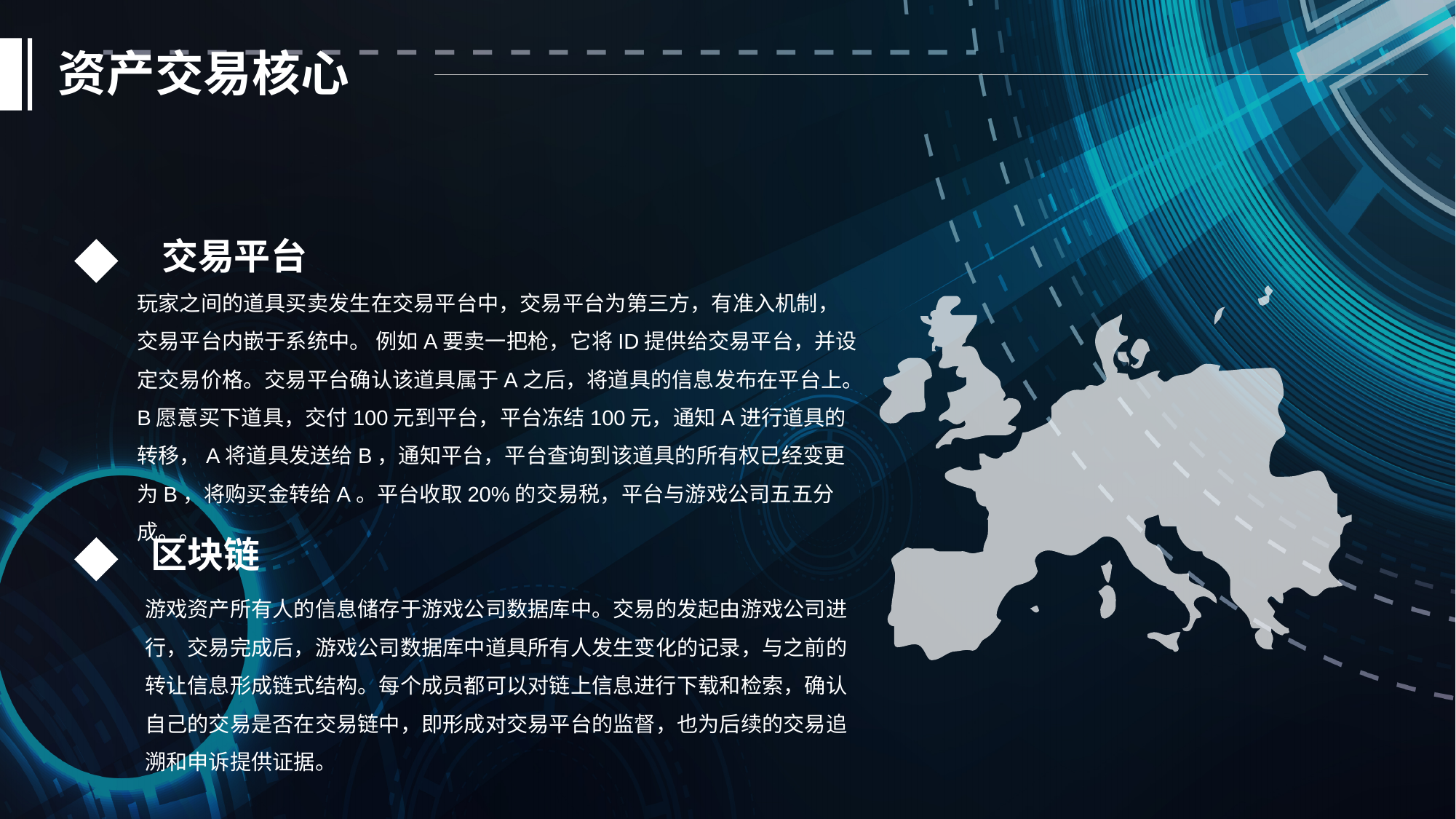

资产交易核心
交易平台

玩家之间的道具买卖发生在交易平台中，交易平台为第三方，有准入机制，交易平台内嵌于系统中。 例如A要卖一把枪，它将ID提供给交易平台，并设定交易价格。交易平台确认该道具属于A之后，将道具的信息发布在平台上。B愿意买下道具，交付100元到平台，平台冻结100元，通知A进行道具的转移，A将道具发送给B，通知平台，平台查询到该道具的所有权已经变更为B，将购买金转给A。平台收取20%的交易税，平台与游戏公司五五分成。。

区块链

游戏资产所有人的信息储存于游戏公司数据库中。交易的发起由游戏公司进行，交易完成后，游戏公司数据库中道具所有人发生变化的记录，与之前的转让信息形成链式结构。每个成员都可以对链上信息进行下载和检索，确认自己的交易是否在交易链中，即形成对交易平台的监督，也为后续的交易追溯和申诉提供证据。